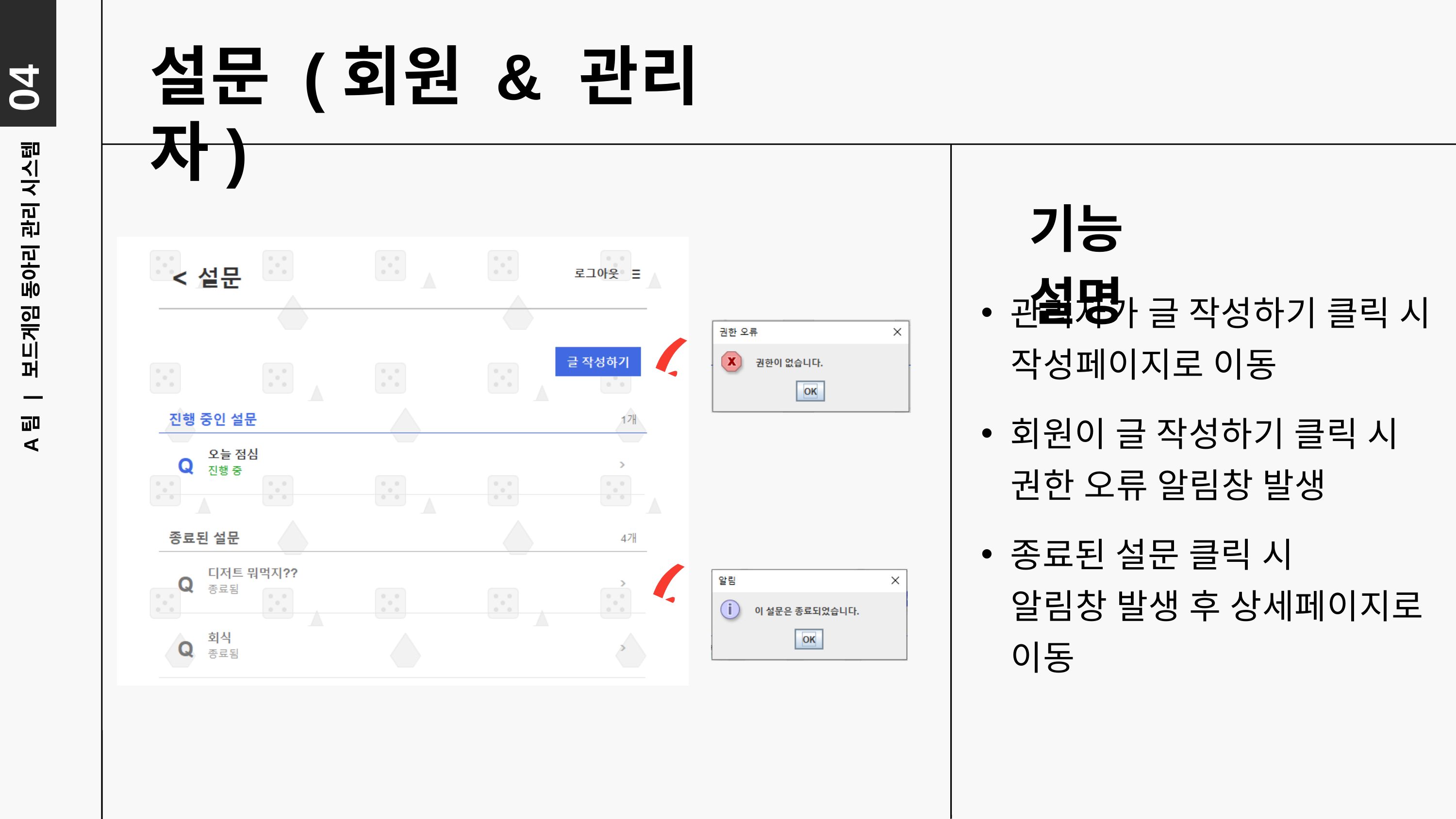

04

설문 (회원 & 관리자)

기능 설명

관리자가 글 작성하기 클릭 시
      작성페이지로 이동
A팀  |  보드게임 동아리 관리 시스템

회원이 글 작성하기 클릭 시
      권한 오류 알림창 발생
종료된 설문 클릭 시
      알림창 발생 후 상세페이지로
      이동